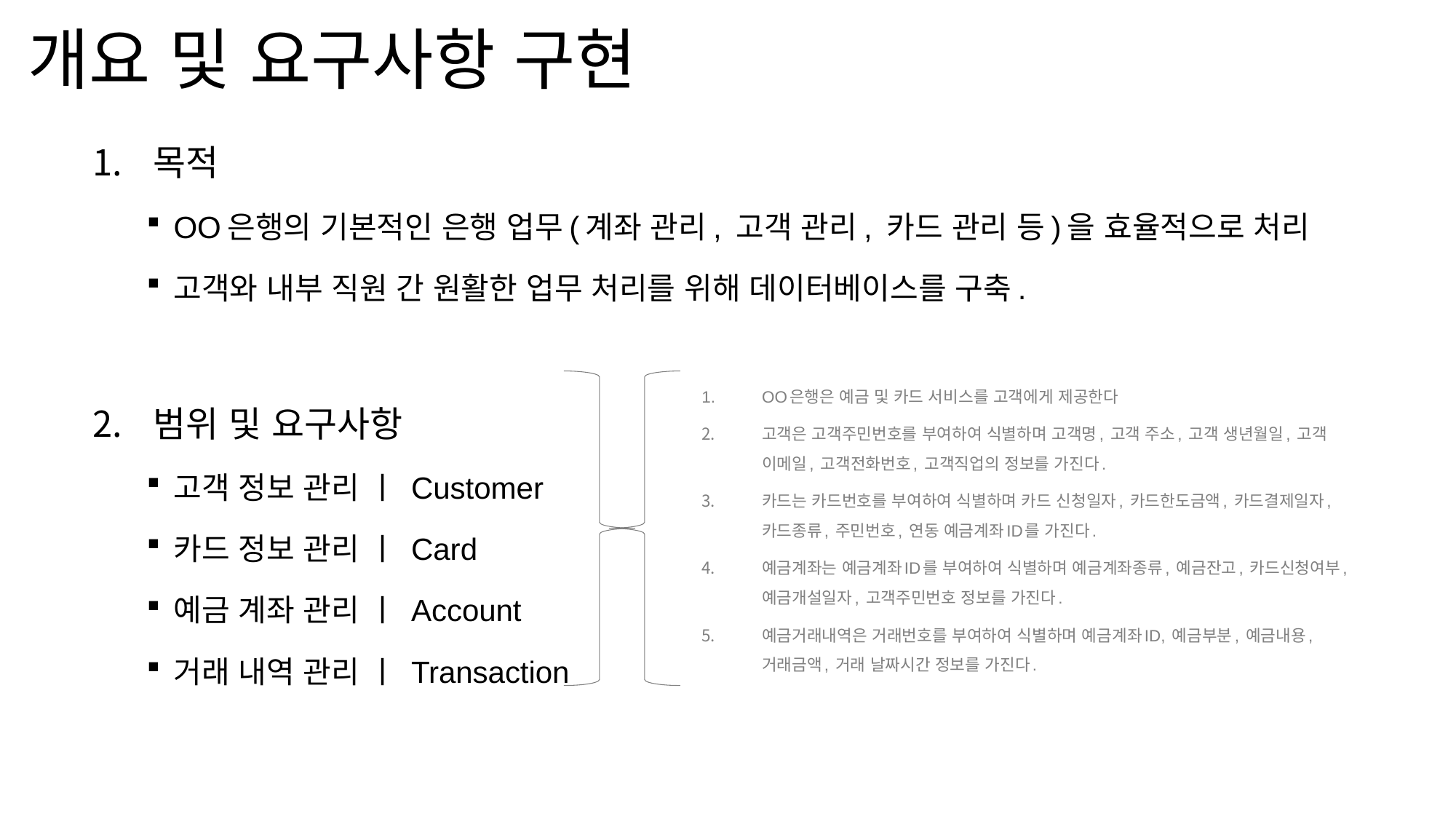

개요 및 요구사항 구현
목적
OO은행의 기본적인 은행 업무(계좌 관리, 고객 관리, 카드 관리 등)을 효율적으로 처리
고객와 내부 직원 간 원활한 업무 처리를 위해 데이터베이스를 구축.

범위 및 요구사항
고객 정보 관리 ㅣ Customer
카드 정보 관리 ㅣ Card
예금 계좌 관리 ㅣ Account
거래 내역 관리 ㅣ Transaction

OO은행은 예금 및 카드 서비스를 고객에게 제공한다
고객은 고객주민번호를 부여하여 식별하며 고객명, 고객 주소, 고객 생년월일, 고객 이메일, 고객전화번호, 고객직업의 정보를 가진다.
카드는 카드번호를 부여하여 식별하며 카드 신청일자, 카드한도금액, 카드결제일자, 카드종류, 주민번호, 연동 예금계좌ID를 가진다.
예금계좌는 예금계좌ID를 부여하여 식별하며 예금계좌종류, 예금잔고, 카드신청여부, 예금개설일자, 고객주민번호 정보를 가진다.
예금거래내역은 거래번호를 부여하여 식별하며 예금계좌ID, 예금부분, 예금내용, 거래금액, 거래 날짜시간 정보를 가진다.